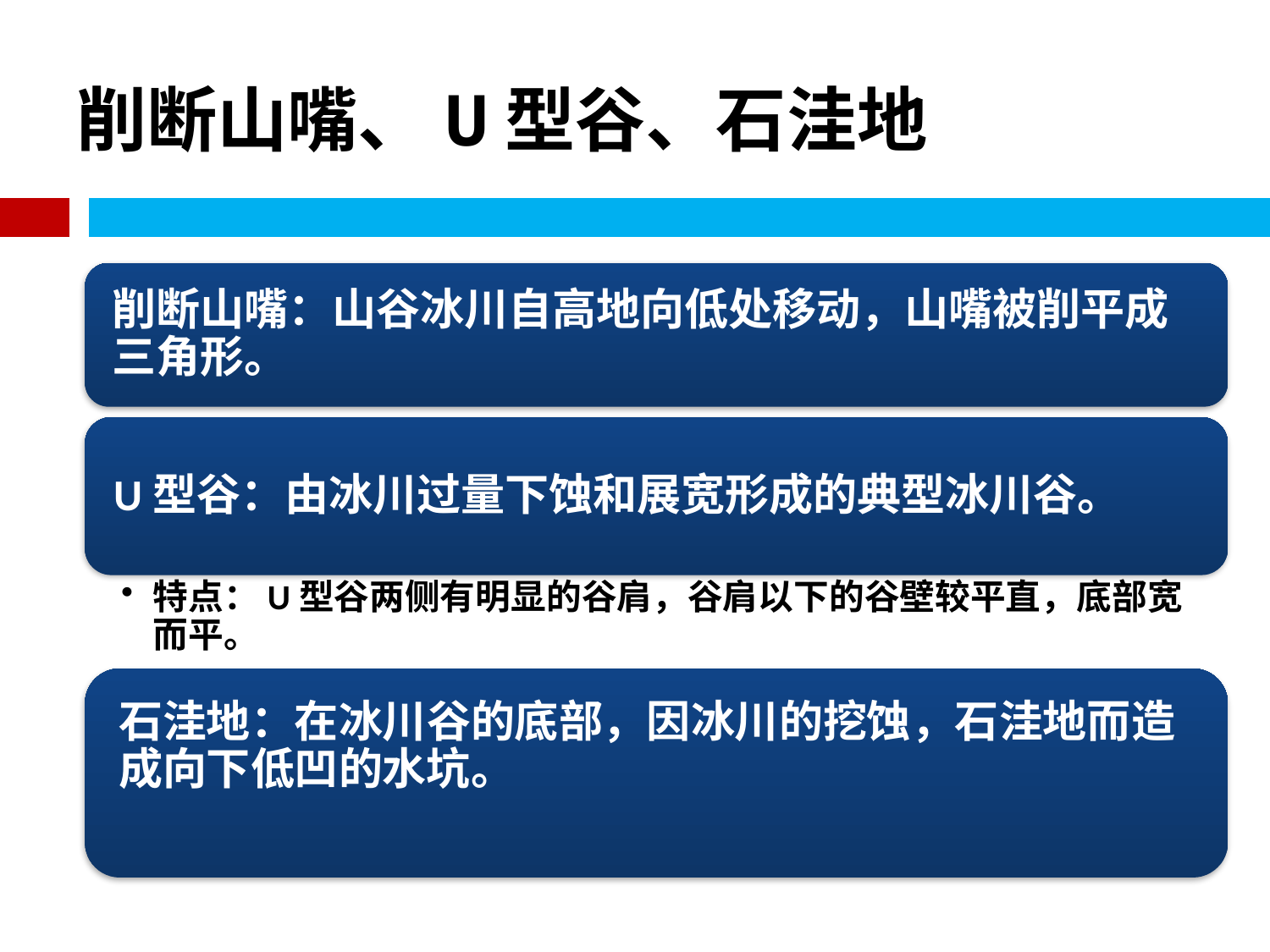

# 削断山嘴、U型谷、石洼地
削断山嘴：山谷冰川自高地向低处移动，山嘴被削平成三角形。
U型谷：由冰川过量下蚀和展宽形成的典型冰川谷。
特点：U型谷两侧有明显的谷肩，谷肩以下的谷壁较平直，底部宽而平。
石洼地：在冰川谷的底部，因冰川的挖蚀，石洼地而造成向下低凹的水坑。